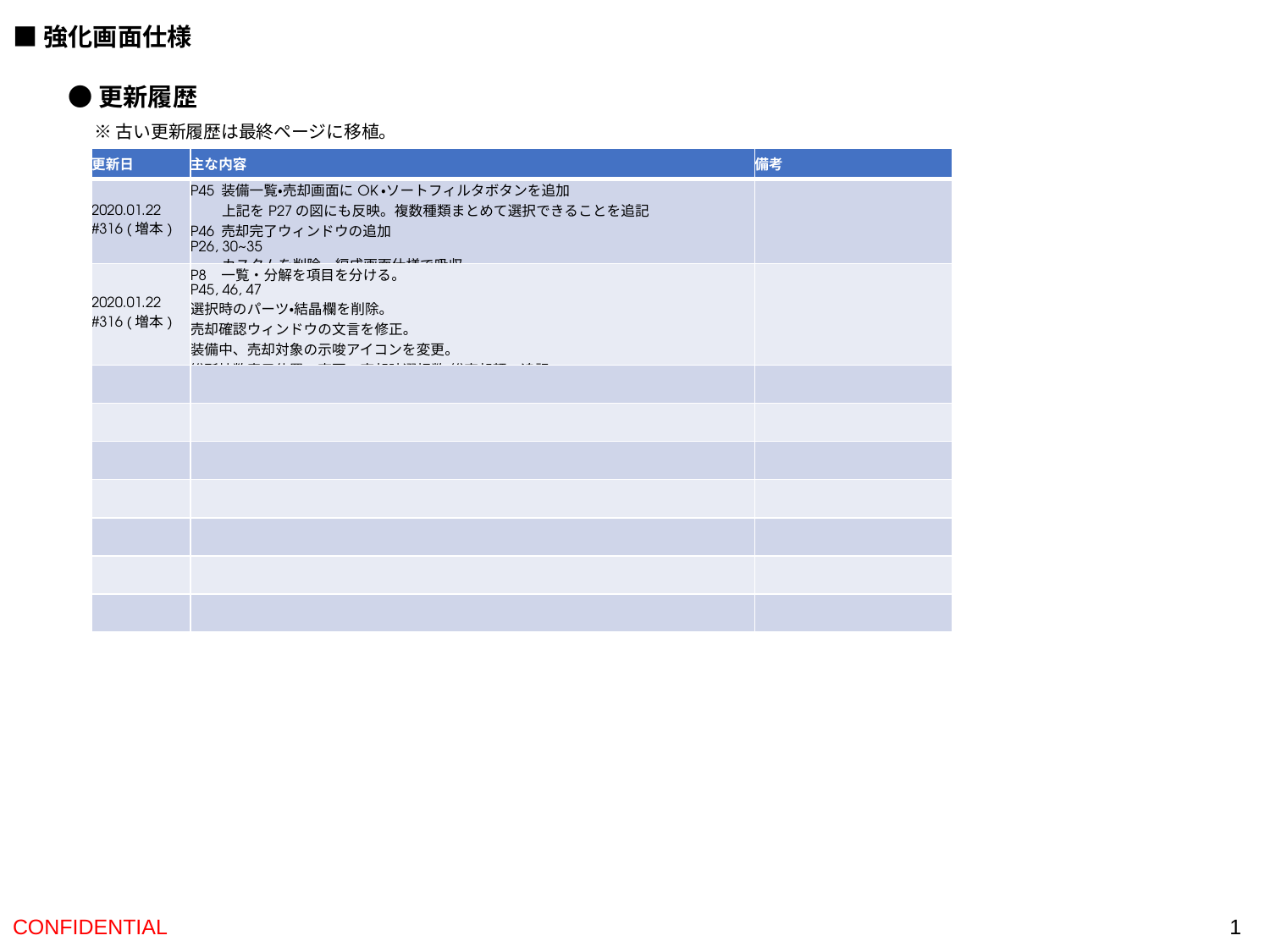

■強化画面仕様
●更新履歴
※古い更新履歴は最終ページに移植。
| 更新日 | 主な内容 | 備考 |
| --- | --- | --- |
| 2020.01.22 #316 (増本) | P45 装備一覧・売却画面にOK・ソートフィルタボタンを追加  　　 上記をP27の図にも反映。複数種類まとめて選択できることを追記 P46 売却完了ウィンドウの追加 P26, 30~35 　　 カスタムを削除。編成画面仕様で吸収。 |  |
| 2020.01.22 #316 (増本) | P8   一覧・分解を項目を分ける。 P45, 46, 47 選択時のパーツ・結晶欄を削除。 売却確認ウィンドウの文言を修正。 装備中、売却対象の示唆アイコンを変更。 総所持数表示位置の変更、売却時選択数・総売却額の追記 |  |
|  |  |  |
|  |  |  |
|  |  |  |
|  |  |  |
|  |  |  |
|  |  |  |
|  |  |  |
1
CONFIDENTIAL